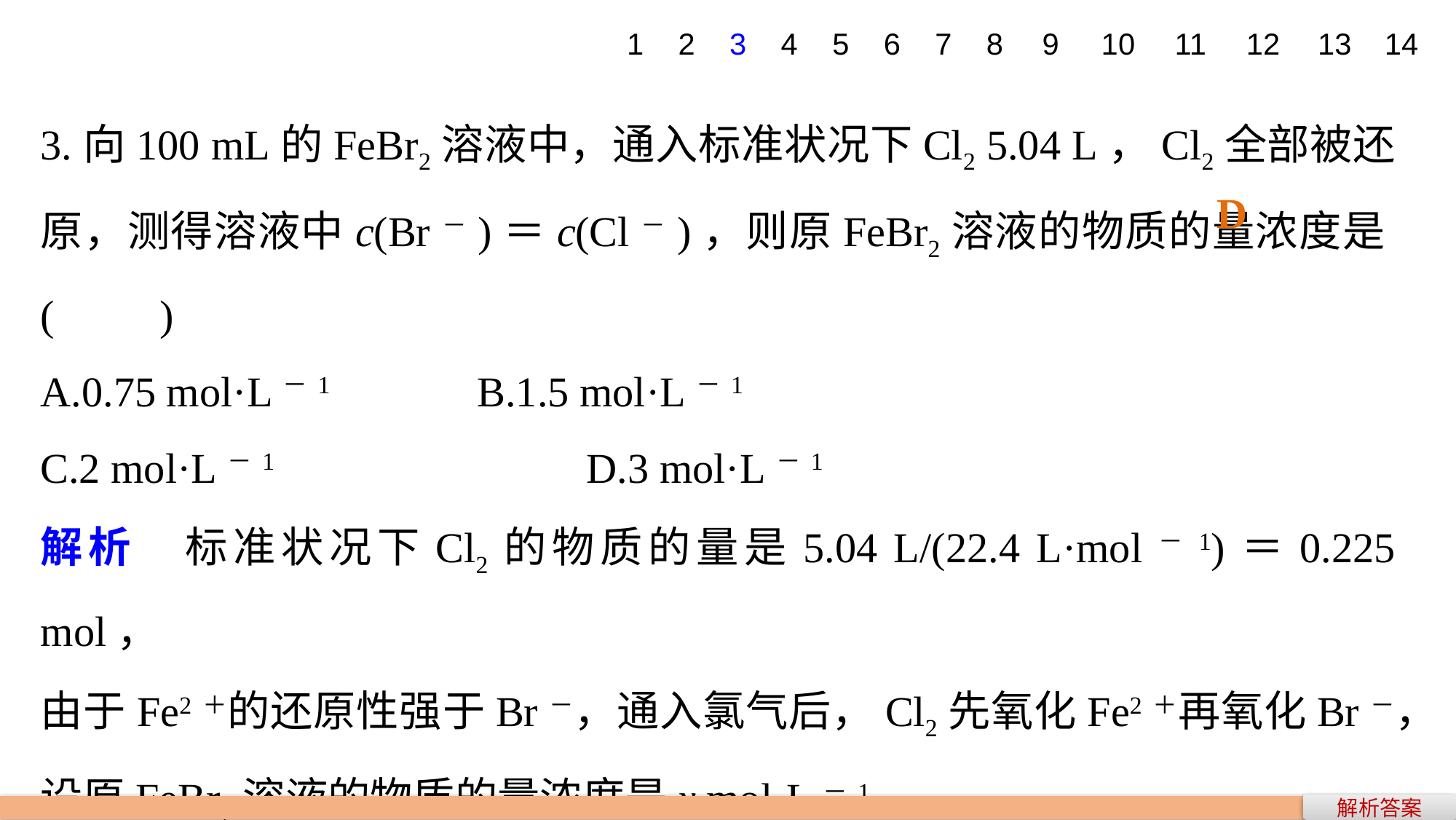

1
2
3
4
5
6
7
8
9
10
11
12
13
14
3.向100 mL的FeBr2溶液中，通入标准状况下Cl2 5.04 L，Cl2全部被还原，测得溶液中c(Br－)＝c(Cl－)，则原FeBr2溶液的物质的量浓度是(　　)
A.0.75 mol·L－1  		B.1.5 mol·L－1
C.2 mol·L－1  			D.3 mol·L－1
解析　标准状况下Cl2的物质的量是5.04 L/(22.4 L·mol－1)＝0.225 mol，
由于Fe2＋的还原性强于Br－，通入氯气后，Cl2先氧化Fe2＋再氧化Br－，
设原FeBr2溶液的物质的量浓度是x mol·L－1，
则0.225×2＝0.1x×1＋(0.1x×2－0.225×2)，解得x＝3。
D
解析答案